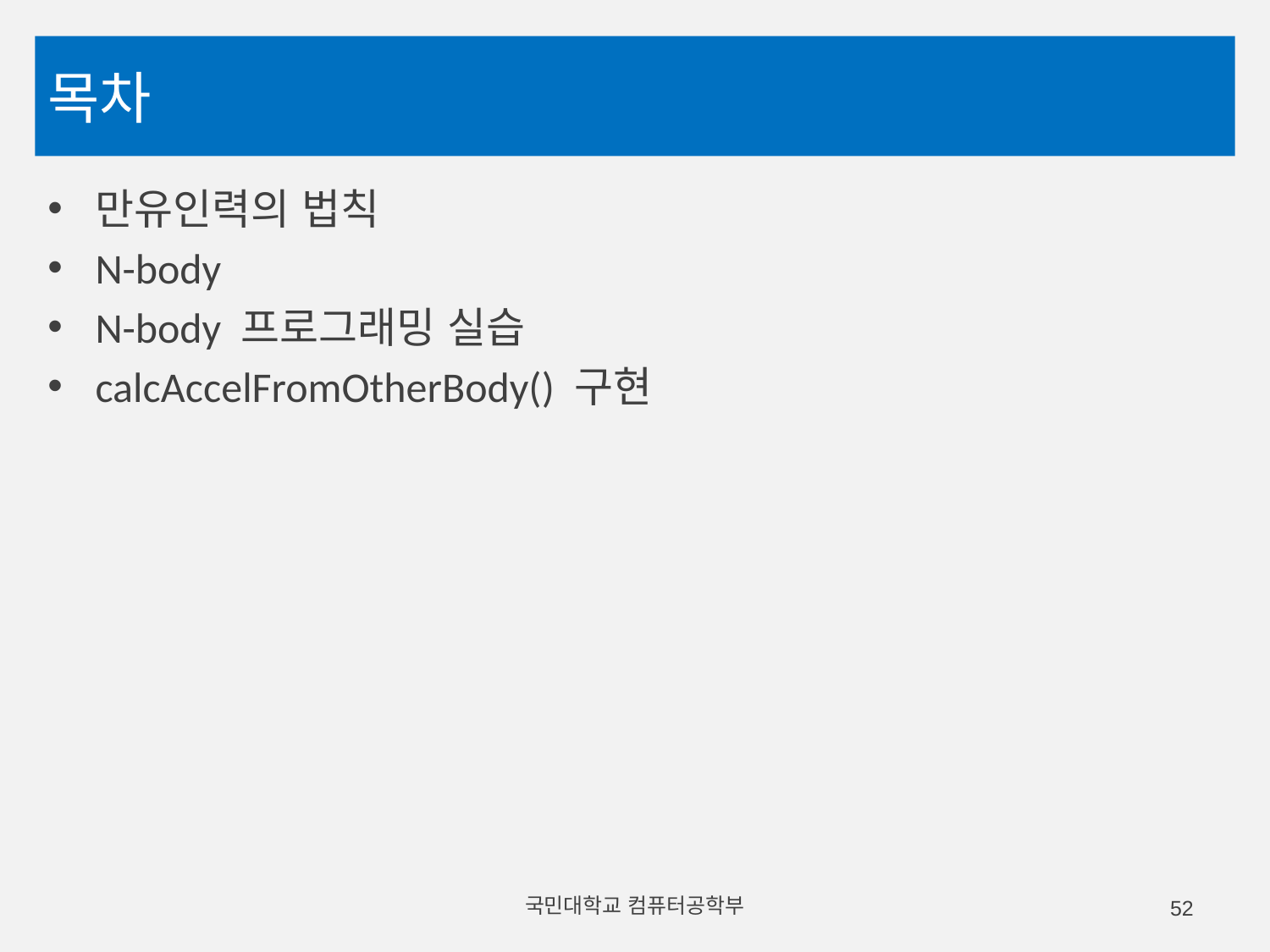

# 목차
만유인력의 법칙
N-body
N-body 프로그래밍 실습
calcAccelFromOtherBody() 구현
국민대학교 컴퓨터공학부
52